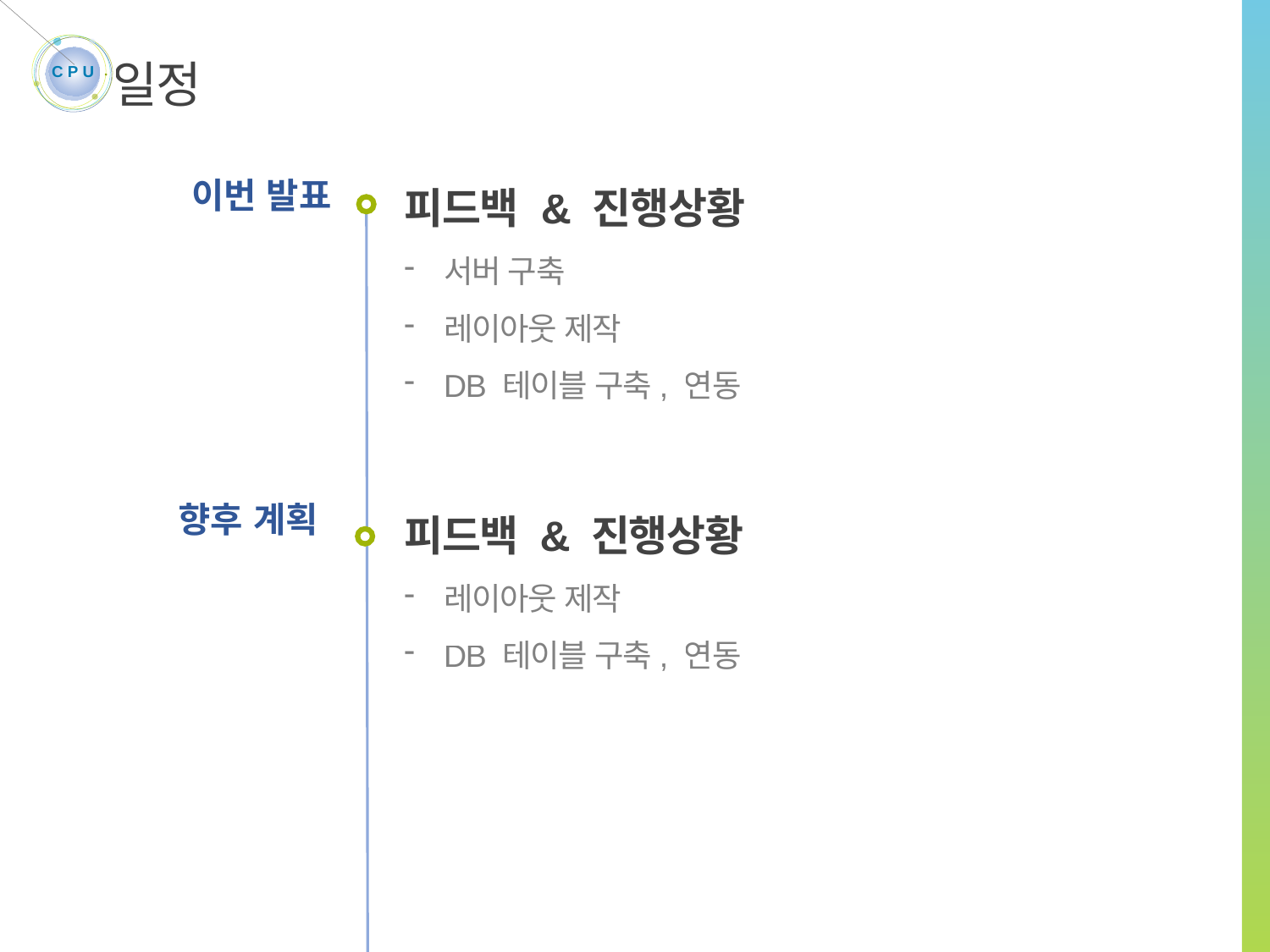

C P U

일정
피드백 & 진행상황
서버 구축
레이아웃 제작
DB 테이블 구축, 연동
이번 발표

피드백 & 진행상황
레이아웃 제작
DB 테이블 구축, 연동
향후 계획